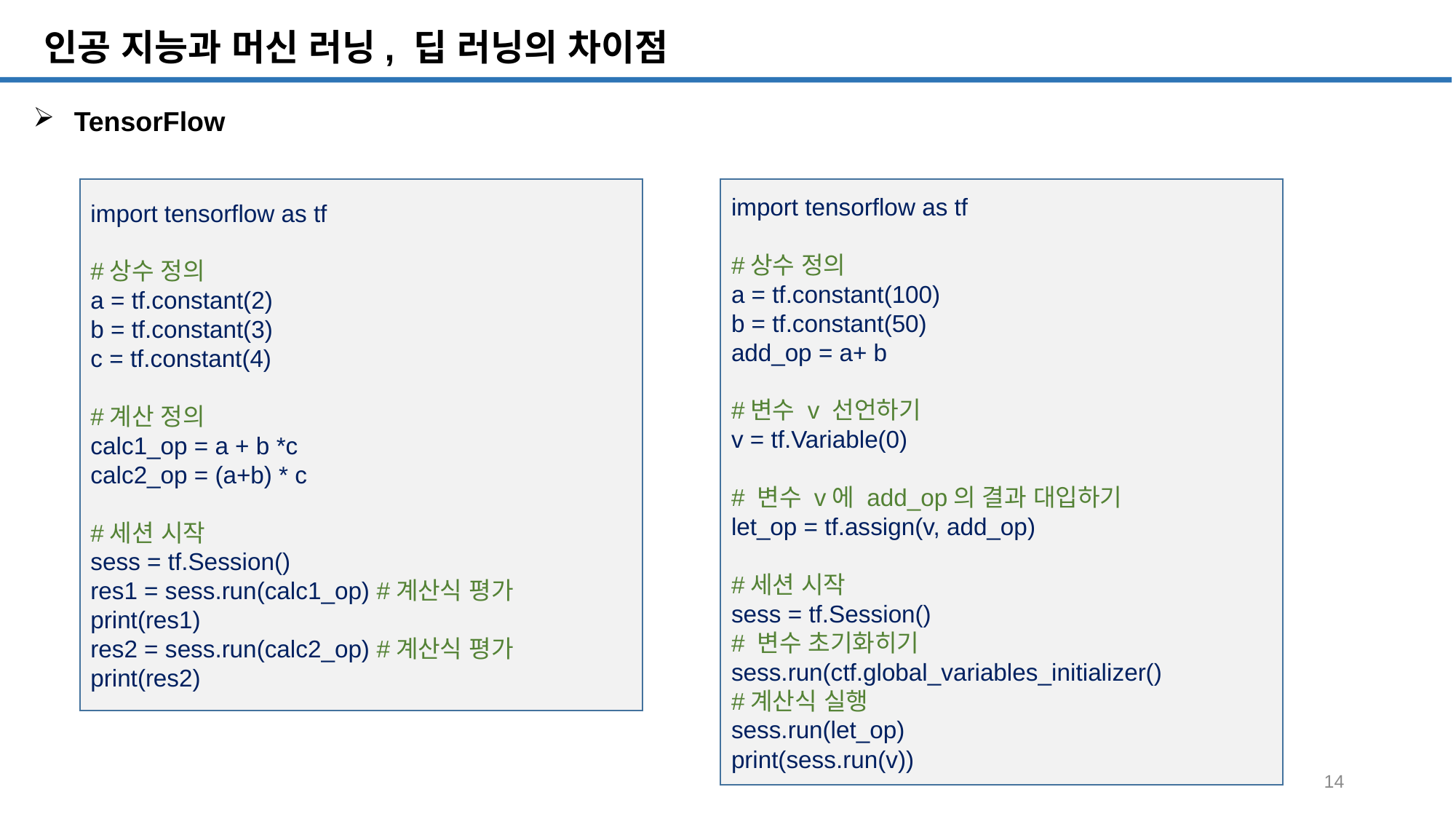

SQL 튜닝 개요
# 인공 지능과 머신 러닝, 딥 러닝의 차이점

TensorFlow
import tensorflow as tf

#상수 정의
a = tf.constant(100)
b = tf.constant(50)
add_op = a+ b

#변수 v 선언하기
v = tf.Variable(0)

# 변수 v에 add_op의 결과 대입하기
let_op = tf.assign(v, add_op)

#세션 시작
sess = tf.Session()
# 변수 초기화히기
sess.run(ctf.global_variables_initializer()
#계산식 실행
sess.run(let_op)
print(sess.run(v))
import tensorflow as tf

#상수 정의
a = tf.constant(2)
b = tf.constant(3)
c = tf.constant(4)

#계산 정의
calc1_op = a + b *c
calc2_op = (a+b) * c

#세션 시작
sess = tf.Session()
res1 = sess.run(calc1_op) #계산식 평가
print(res1)
res2 = sess.run(calc2_op) #계산식 평가
print(res2)
14